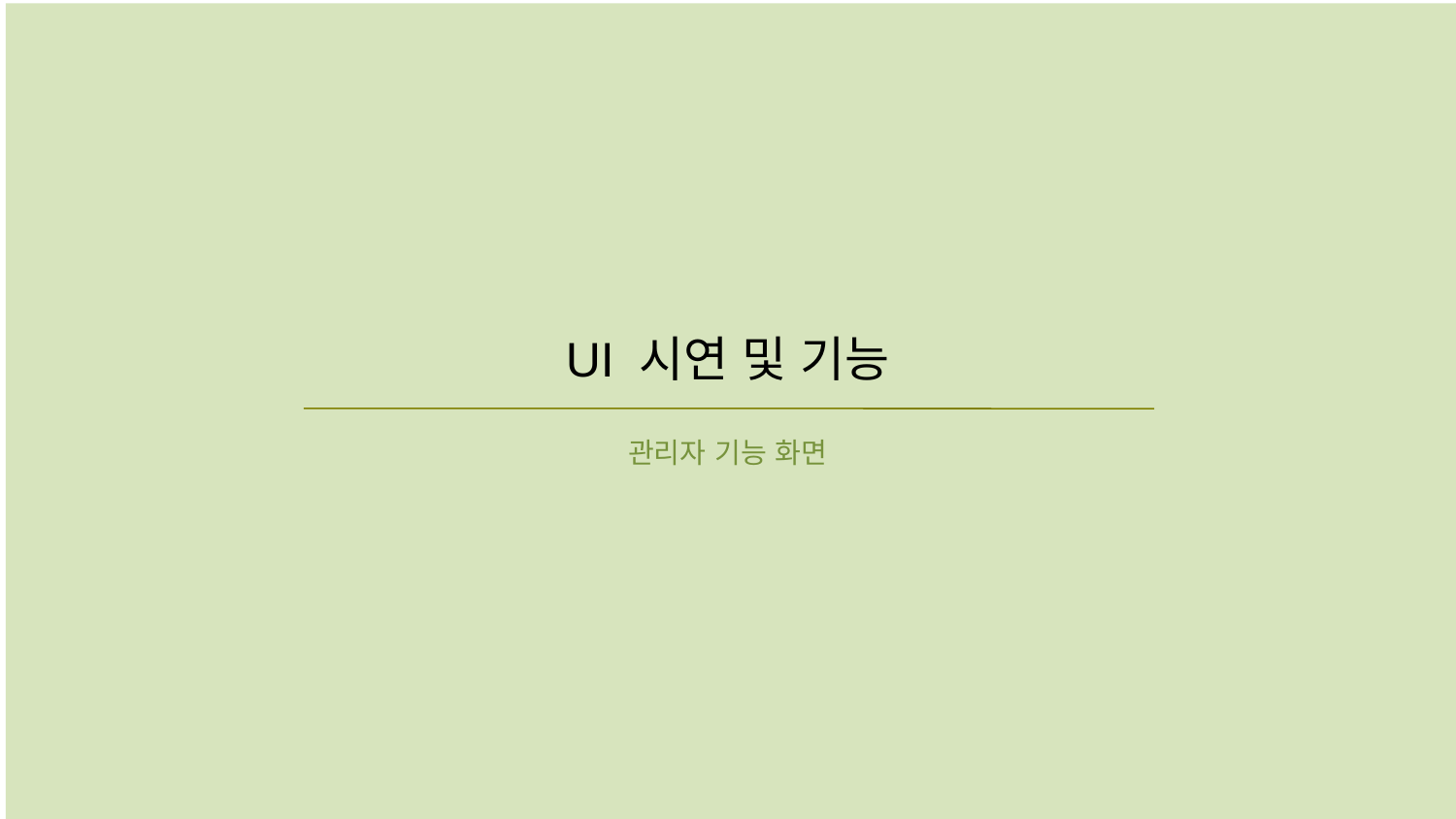

기준선(좌)

기준선(상)
UI 시연 및 기능
관리자 기능 화면
기준선(하)